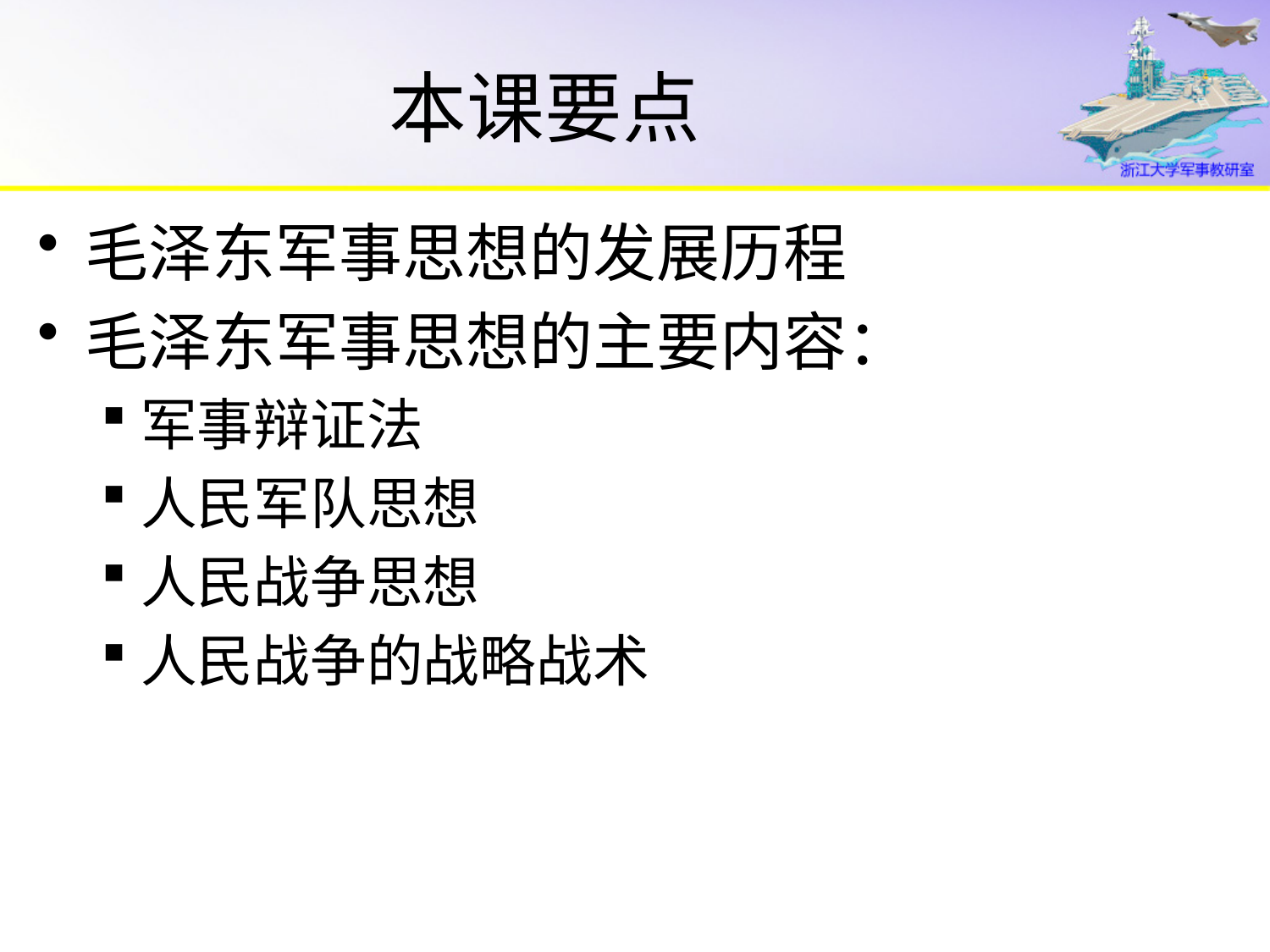

# 本课要点
毛泽东军事思想的发展历程
毛泽东军事思想的主要内容：
军事辩证法
人民军队思想
人民战争思想
人民战争的战略战术